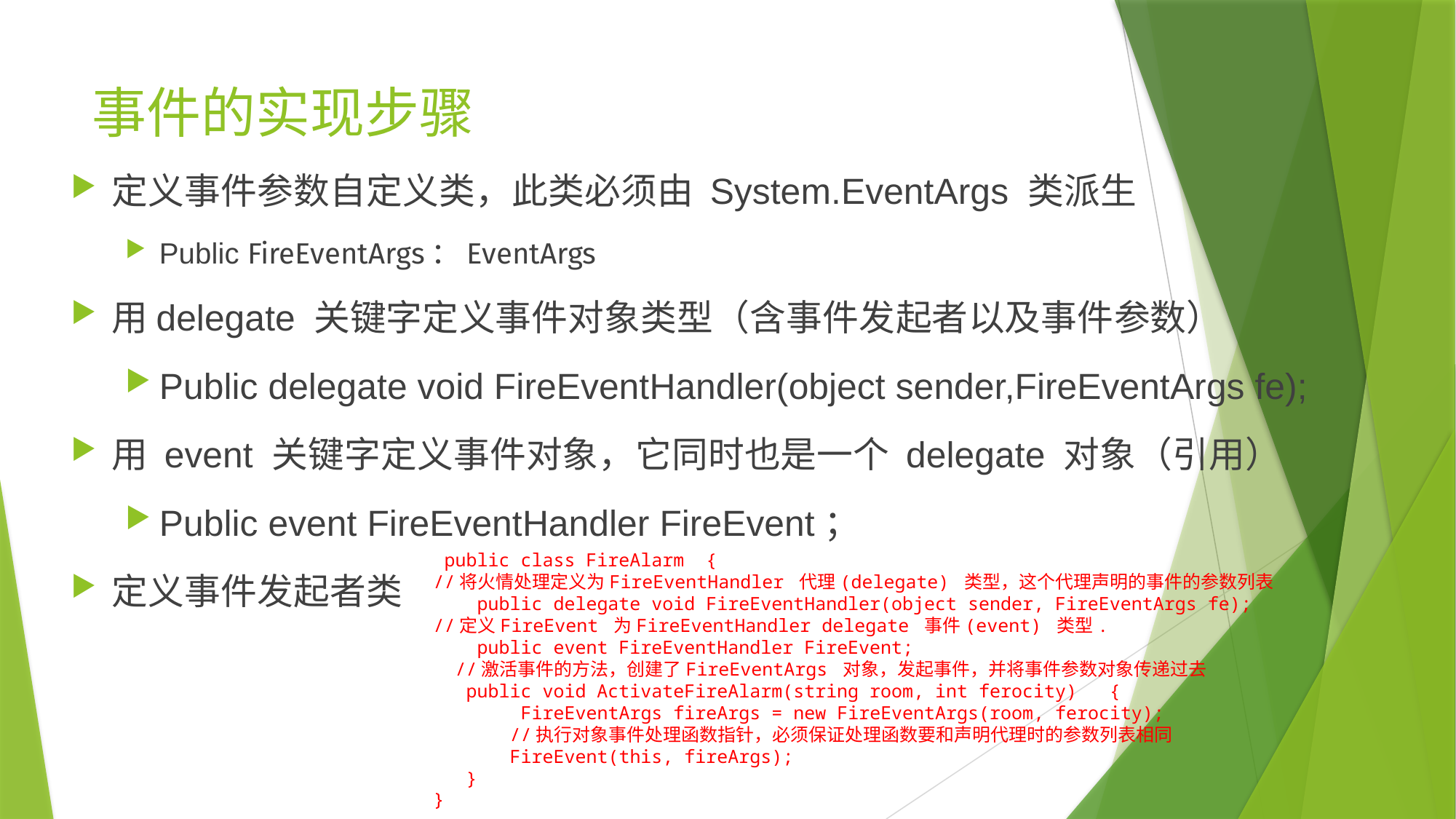

# 事件的实现步骤
定义事件参数自定义类，此类必须由 System.EventArgs 类派生
Public FireEventArgs：EventArgs
用delegate 关键字定义事件对象类型（含事件发起者以及事件参数）
Public delegate void FireEventHandler(object sender,FireEventArgs fe);
用 event 关键字定义事件对象，它同时也是一个 delegate 对象（引用）
Public event FireEventHandler FireEvent；
定义事件发起者类

 public class FireAlarm  {
//将火情处理定义为FireEventHandler 代理(delegate) 类型，这个代理声明的事件的参数列表
    public delegate void FireEventHandler(object sender, FireEventArgs fe);
//定义FireEvent 为FireEventHandler delegate 事件(event) 类型.
    public event FireEventHandler FireEvent;
  //激活事件的方法，创建了FireEventArgs 对象，发起事件，并将事件参数对象传递过去
   public void ActivateFireAlarm(string room, int ferocity)   {
        FireEventArgs fireArgs = new FireEventArgs(room, ferocity);
       //执行对象事件处理函数指针，必须保证处理函数要和声明代理时的参数列表相同
       FireEvent(this, fireArgs);
   }
}